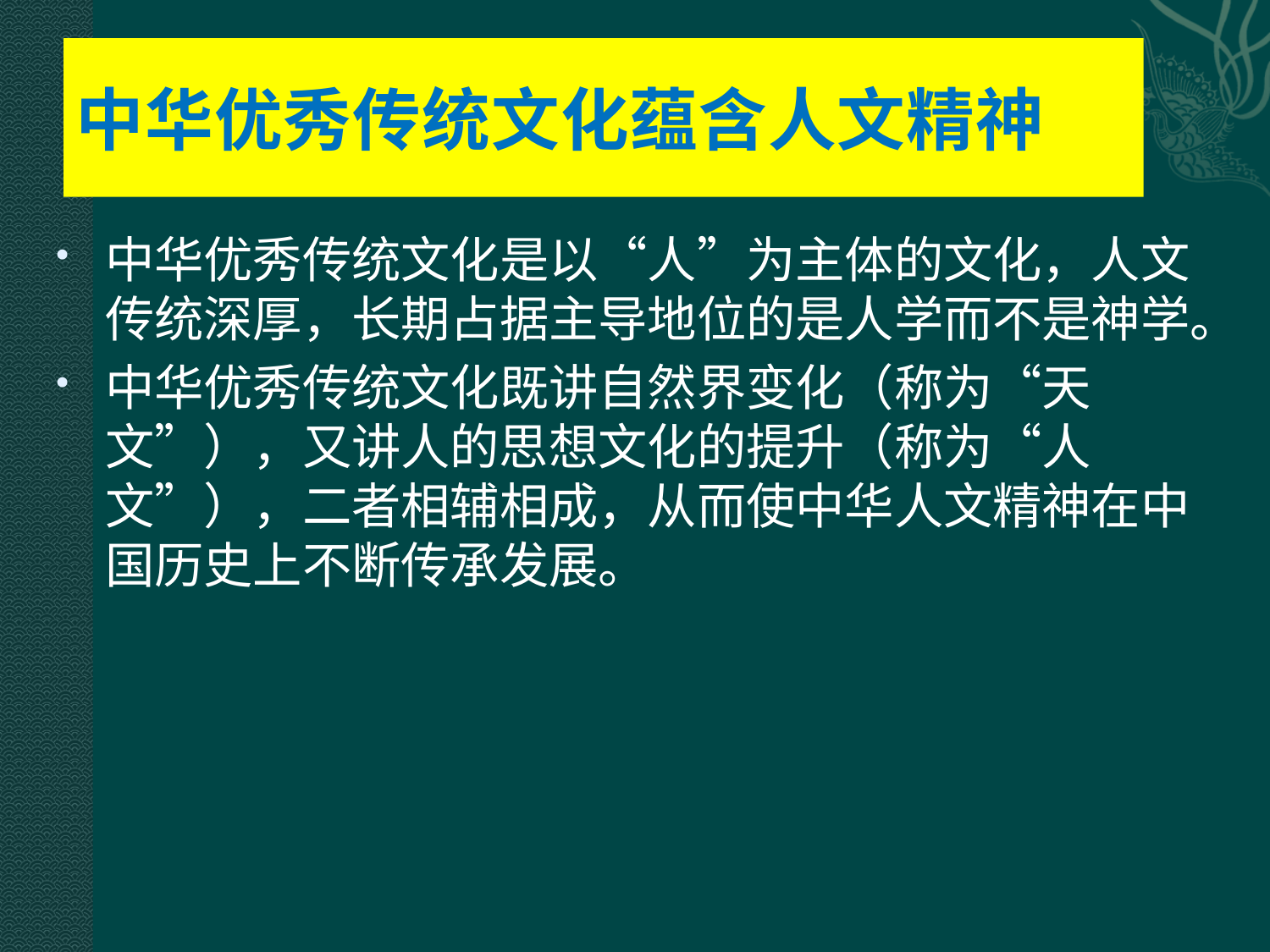

# 中华优秀传统文化蕴含人文精神
中华优秀传统文化是以“人”为主体的文化，人文传统深厚，长期占据主导地位的是人学而不是神学。
中华优秀传统文化既讲自然界变化（称为“天文”），又讲人的思想文化的提升（称为“人文”），二者相辅相成，从而使中华人文精神在中国历史上不断传承发展。